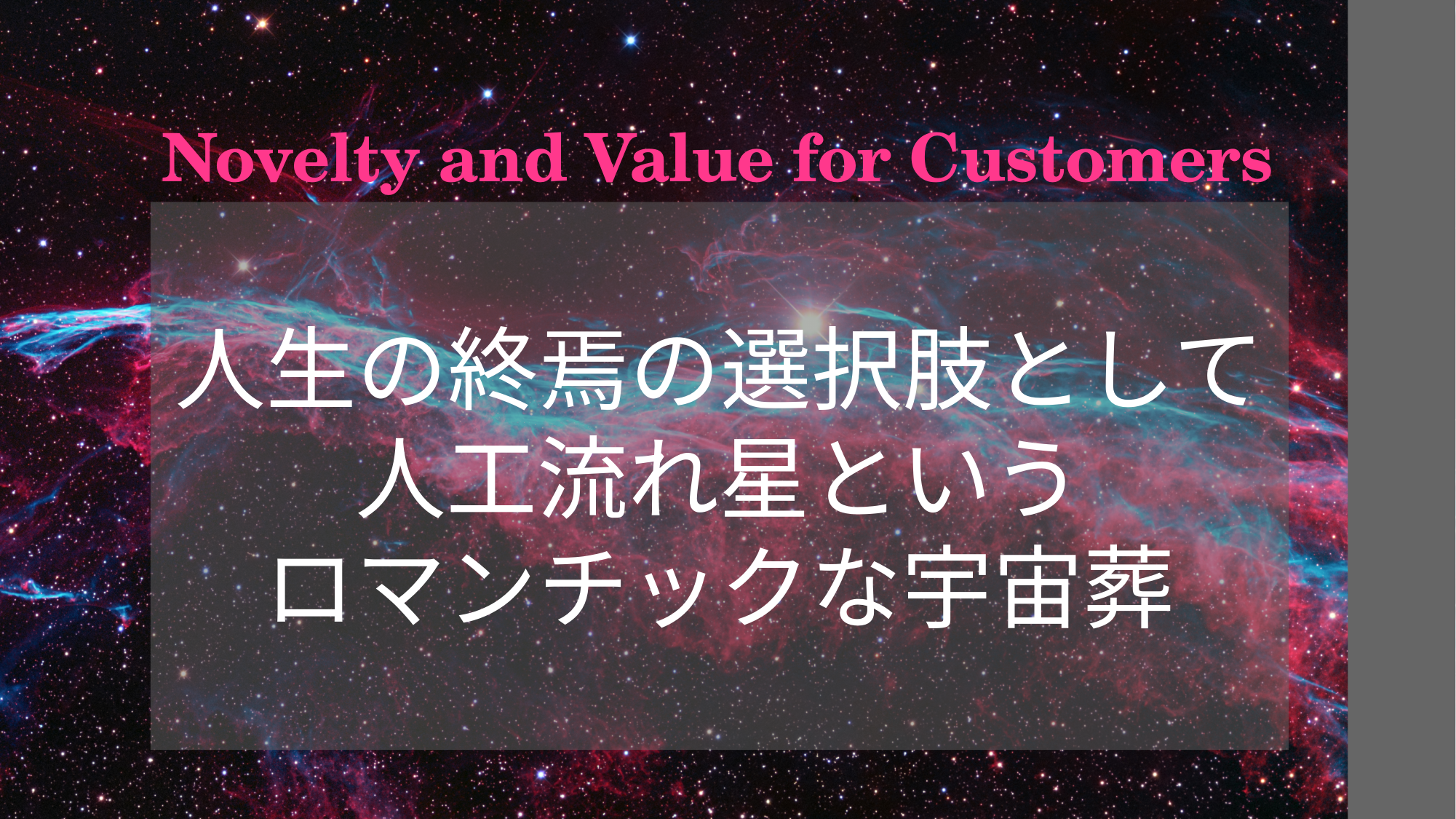

# Novelty and Value for Customers
人生の終焉の選択肢として
人工流れ星という
ロマンチックな宇宙葬